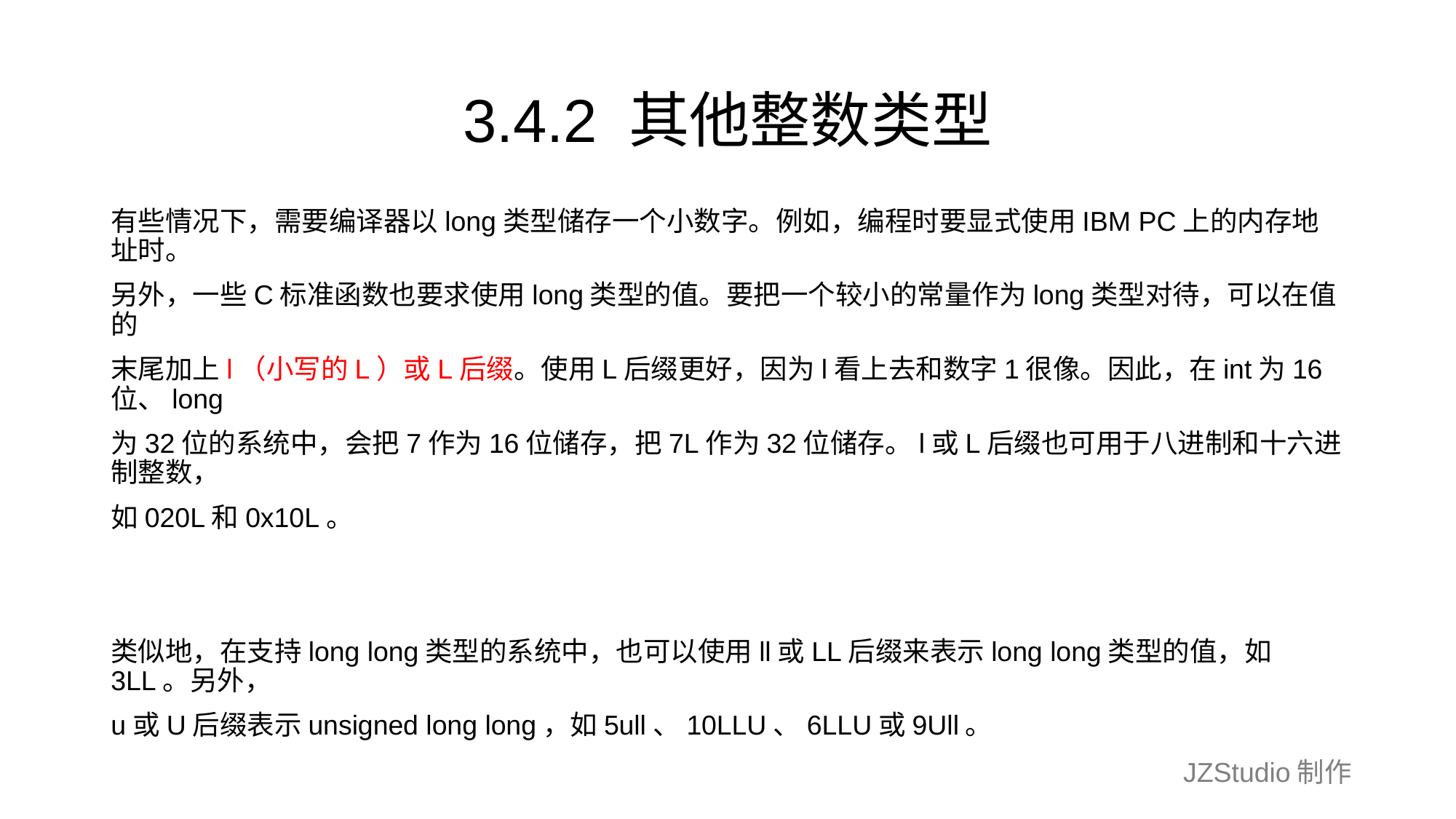

# 3.4.2 其他整数类型
有些情况下，需要编译器以long类型储存一个小数字。例如，编程时要显式使用IBM PC上的内存地址时。
另外，一些C标准函数也要求使用long类型的值。要把一个较小的常量作为long类型对待，可以在值的
末尾加上l（小写的L）或L后缀。使用L后缀更好，因为l看上去和数字1很像。因此，在int为16位、long
为32位的系统中，会把7作为16位储存，把7L作为32位储存。l或L后缀也可用于八进制和十六进制整数，
如020L和0x10L。

类似地，在支持long long类型的系统中，也可以使用ll或LL后缀来表示long long类型的值，如3LL。另外，
u或U后缀表示unsigned long long，如5ull、10LLU、6LLU或9Ull。